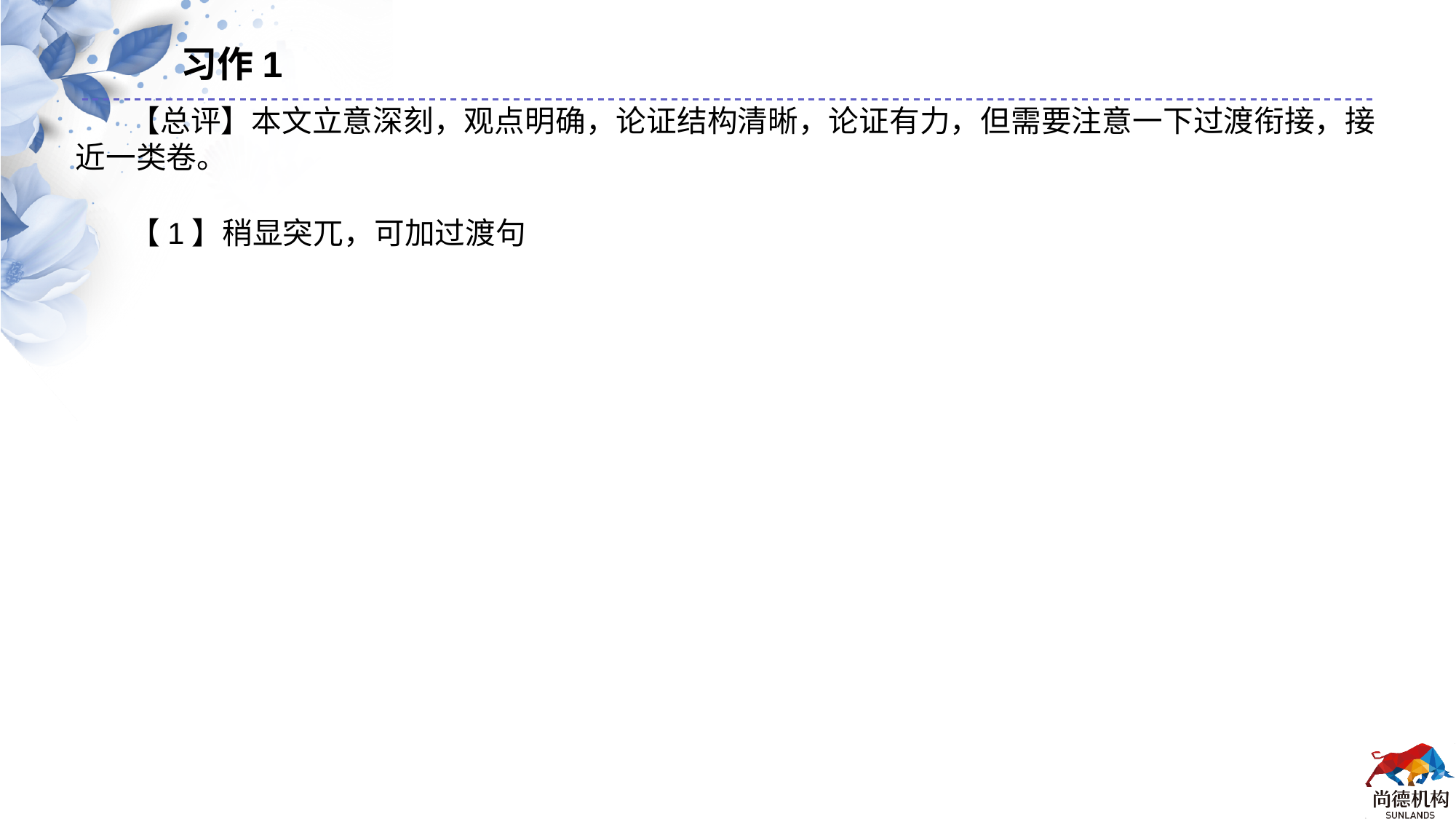

习作1
【总评】本文立意深刻，观点明确，论证结构清晰，论证有力，但需要注意一下过渡衔接，接近一类卷。

【1】稍显突兀，可加过渡句